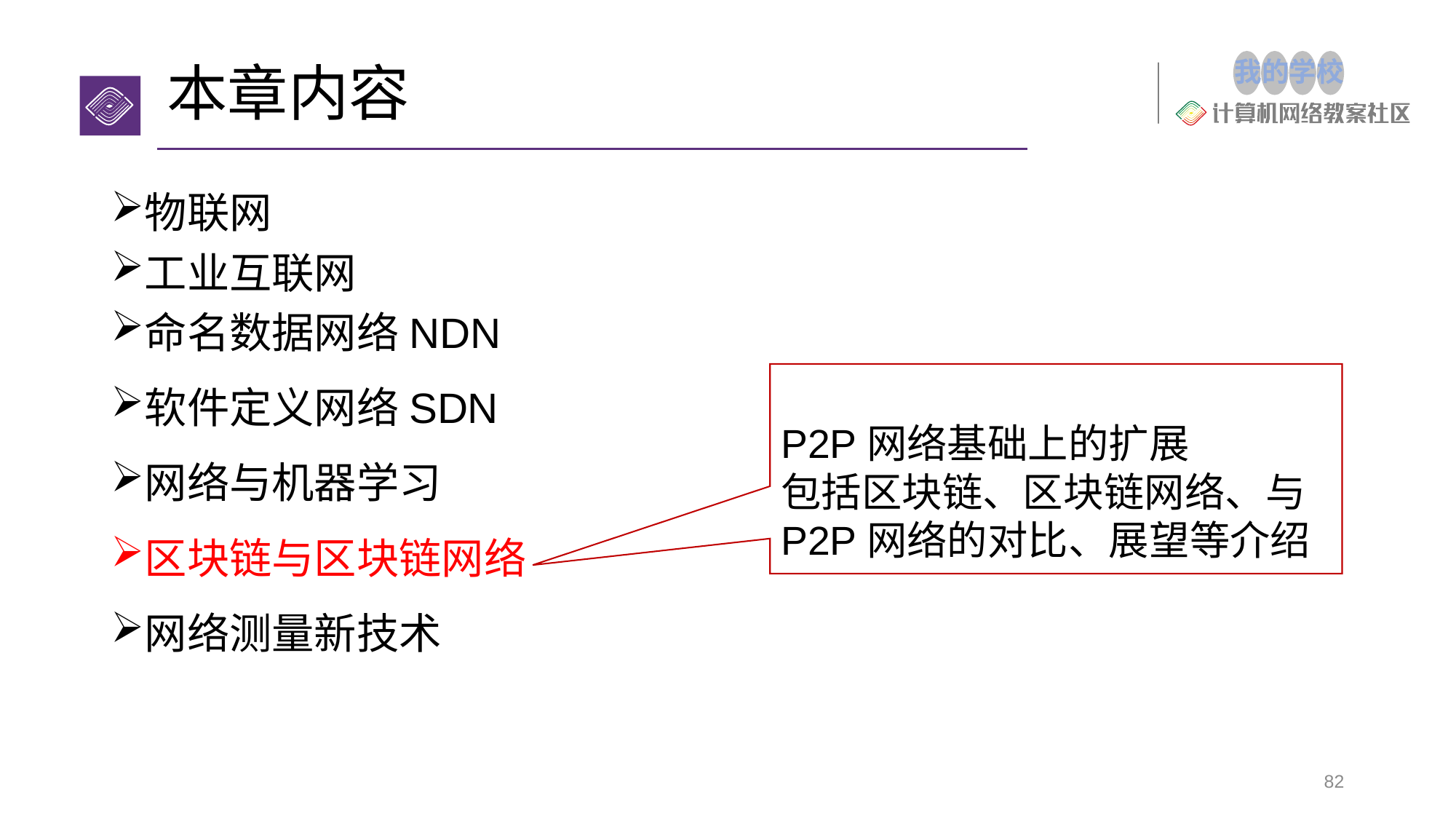

# 本章内容
物联网
工业互联网
命名数据网络NDN
软件定义网络SDN
网络与机器学习
区块链与区块链网络
网络测量新技术

P2P网络基础上的扩展
包括区块链、区块链网络、与P2P网络的对比、展望等介绍
82